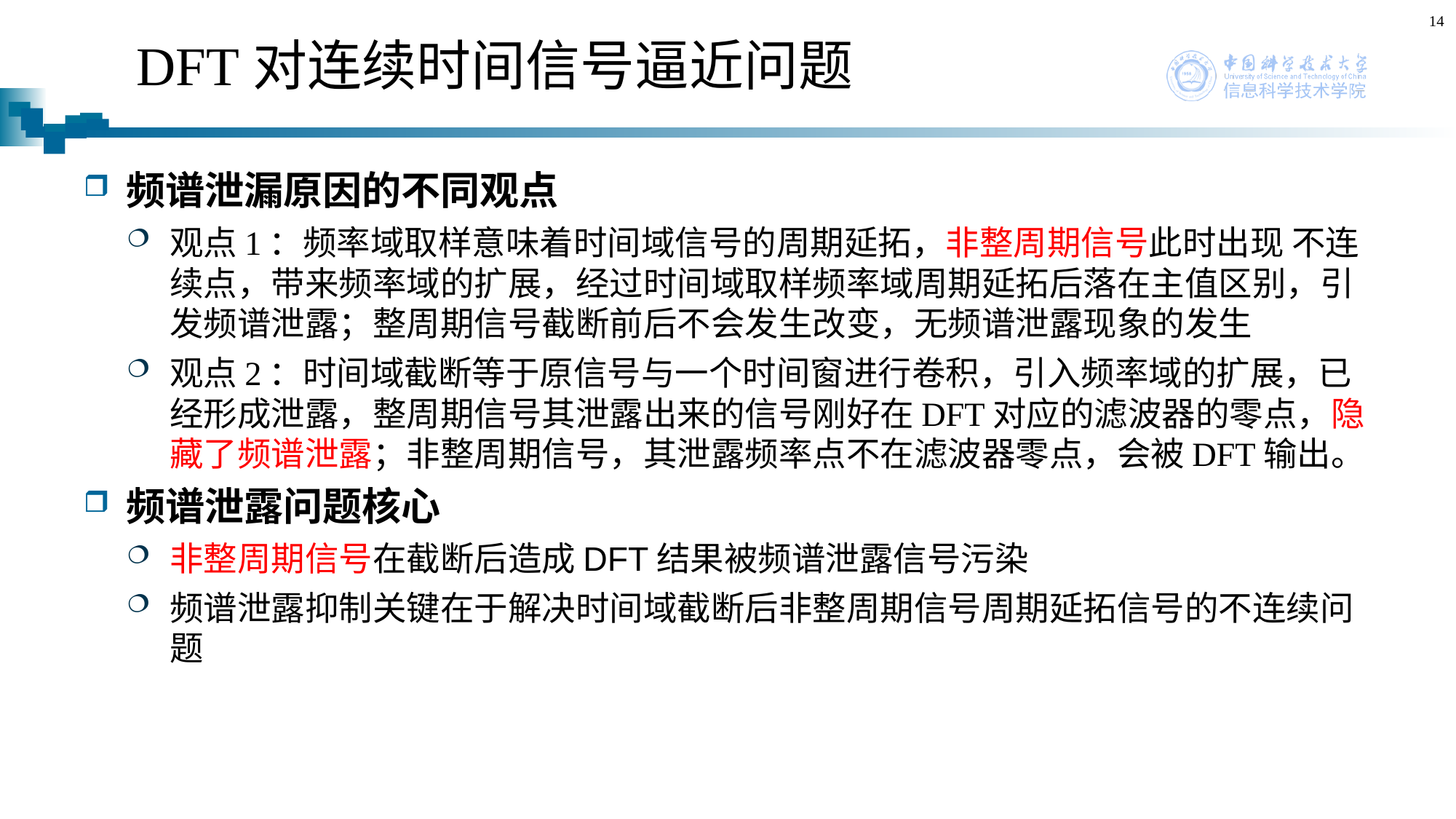

14
# DFT对连续时间信号逼近问题
频谱泄漏原因的不同观点
观点1：频率域取样意味着时间域信号的周期延拓，非整周期信号此时出现 不连续点，带来频率域的扩展，经过时间域取样频率域周期延拓后落在主值区别，引发频谱泄露；整周期信号截断前后不会发生改变，无频谱泄露现象的发生
观点2：时间域截断等于原信号与一个时间窗进行卷积，引入频率域的扩展，已经形成泄露，整周期信号其泄露出来的信号刚好在DFT对应的滤波器的零点，隐藏了频谱泄露；非整周期信号，其泄露频率点不在滤波器零点，会被DFT输出。
频谱泄露问题核心
非整周期信号在截断后造成DFT结果被频谱泄露信号污染
频谱泄露抑制关键在于解决时间域截断后非整周期信号周期延拓信号的不连续问题